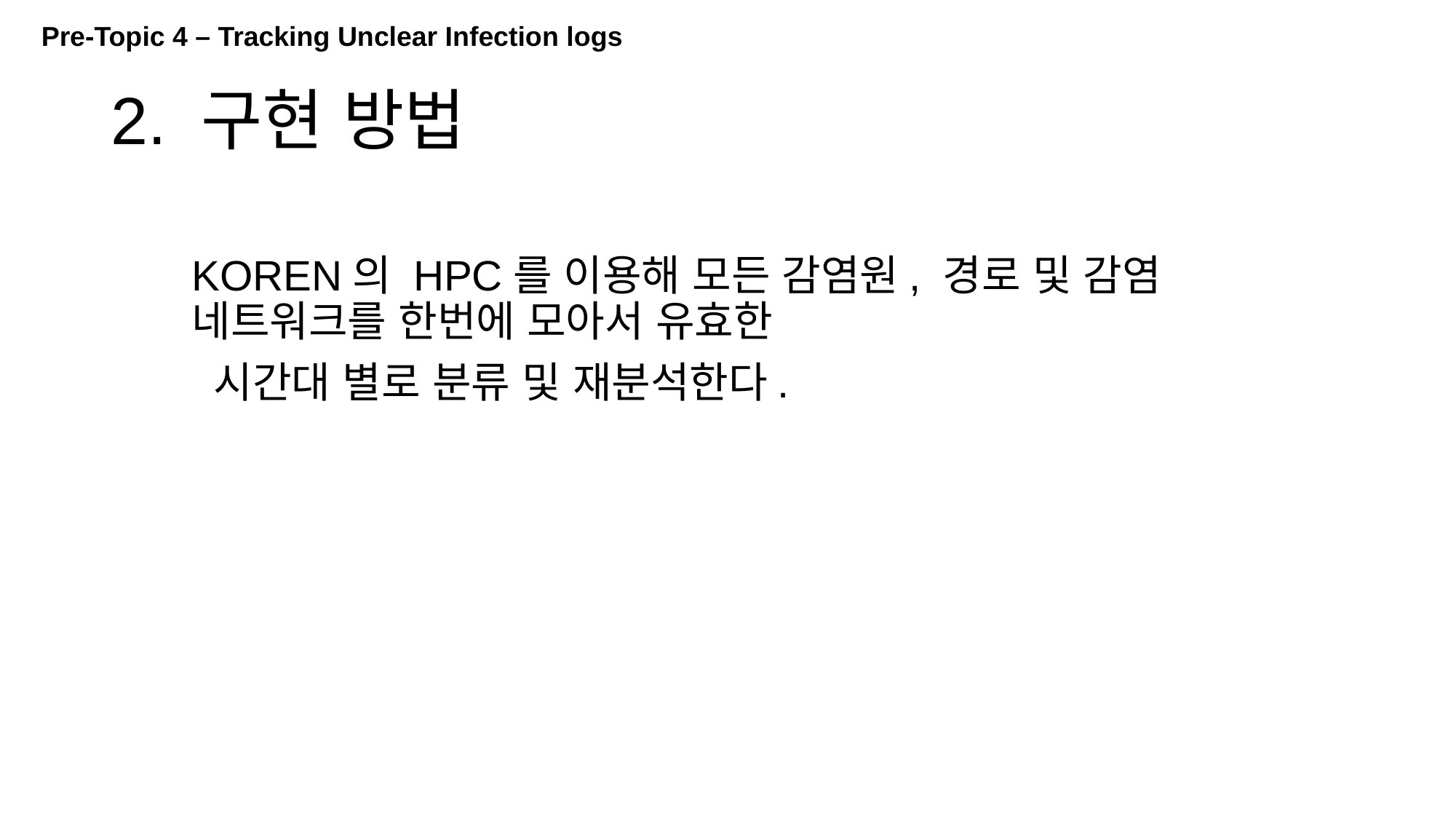

Pre-Topic 4 – Tracking Unclear Infection logs
# 2. 구현 방법
KOREN의 HPC를 이용해 모든 감염원, 경로 및 감염 네트워크를 한번에 모아서 유효한
 시간대 별로 분류 및 재분석한다.